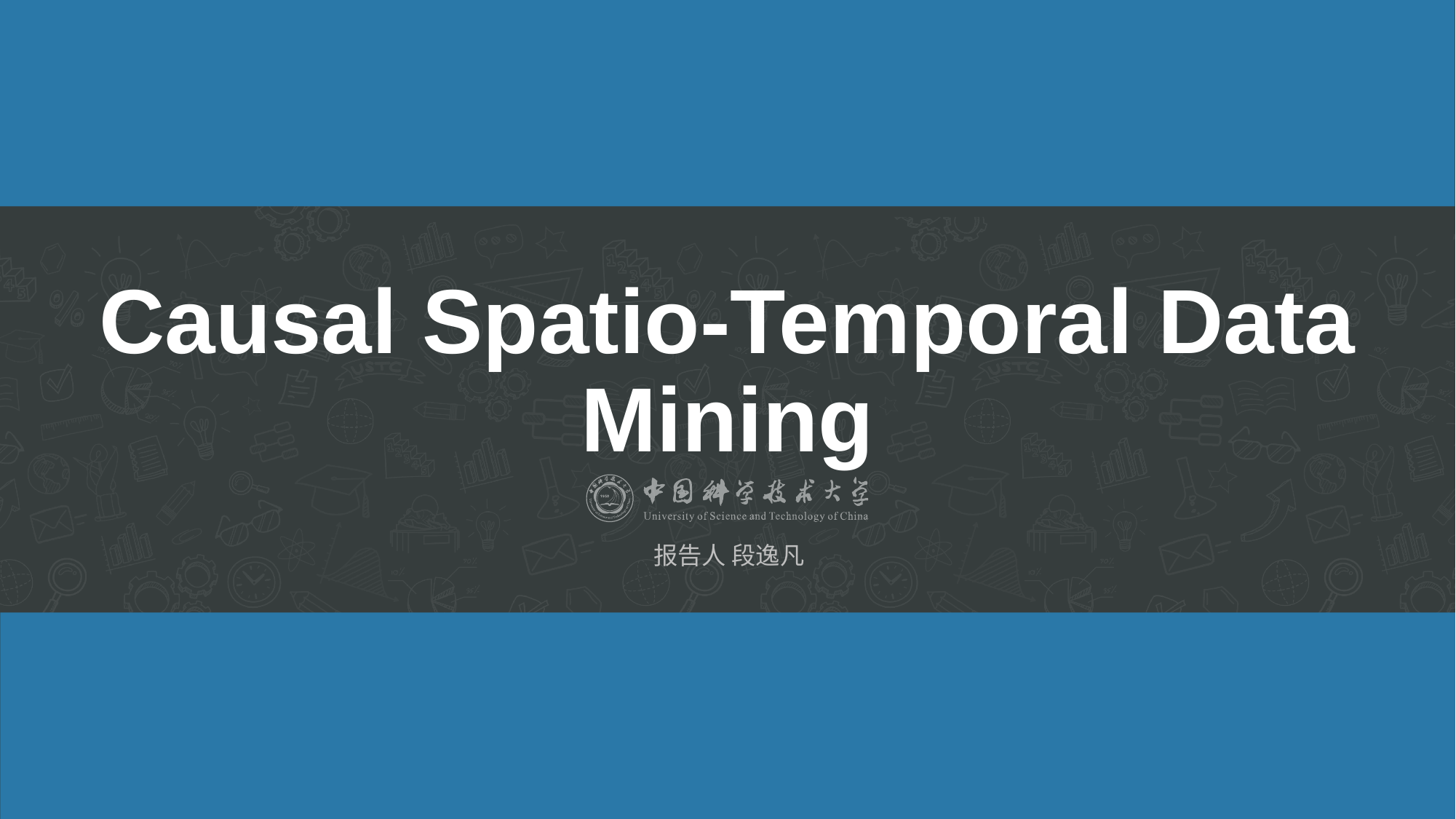

# Causal Spatio-Temporal Data Mining
报告人 段逸凡